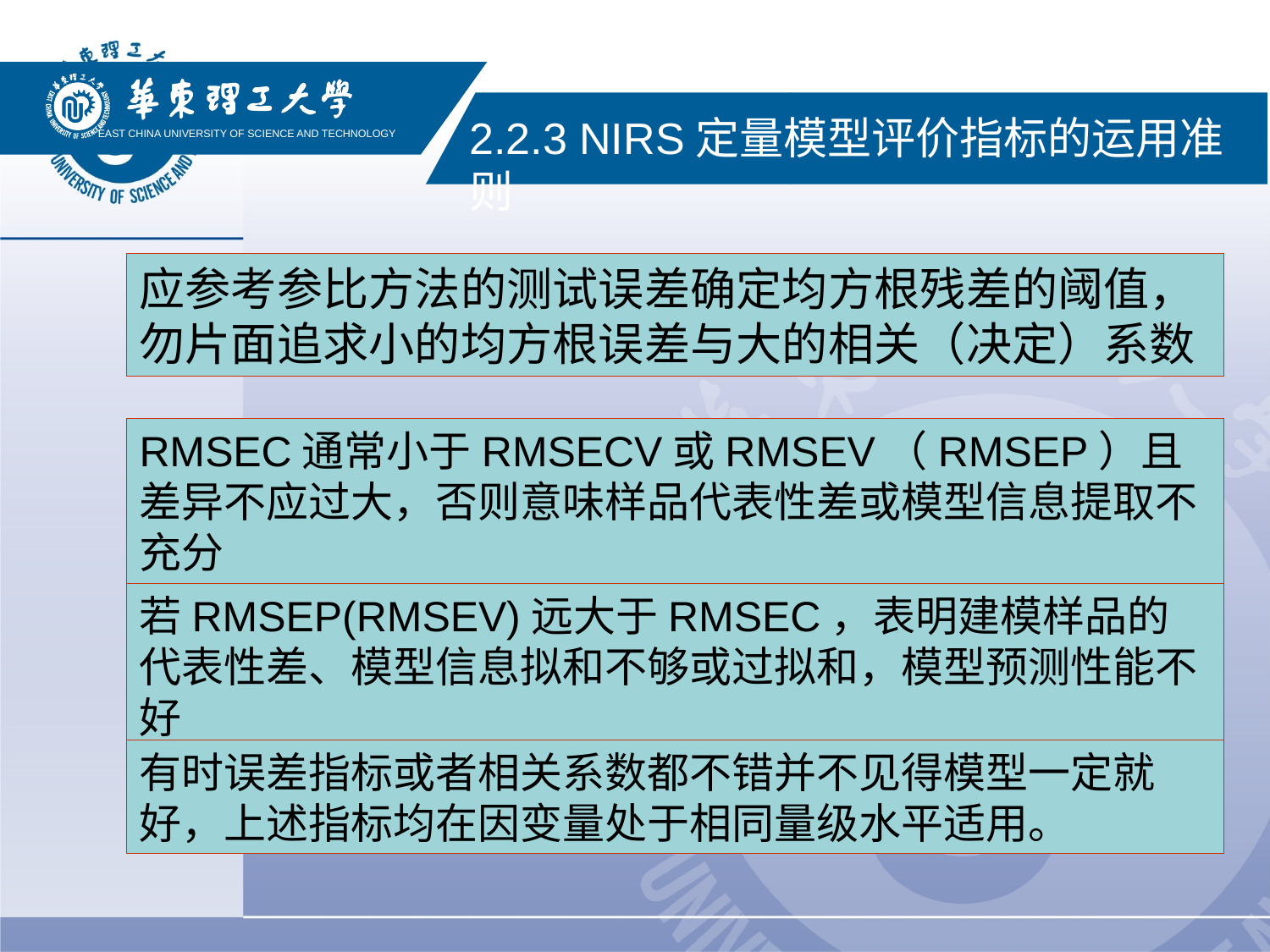

EAST CHINA UNIVERSITY OF SCIENCE AND TECHNOLOGY

2.2.3 NIRS定量模型评价指标的运用准则
应参考参比方法的测试误差确定均方根残差的阈值，勿片面追求小的均方根误差与大的相关（决定）系数
RMSEC通常小于RMSECV或RMSEV（RMSEP）且差异不应过大，否则意味样品代表性差或模型信息提取不充分
若RMSEP(RMSEV)远大于RMSEC，表明建模样品的代表性差、模型信息拟和不够或过拟和，模型预测性能不好
有时误差指标或者相关系数都不错并不见得模型一定就好，上述指标均在因变量处于相同量级水平适用。